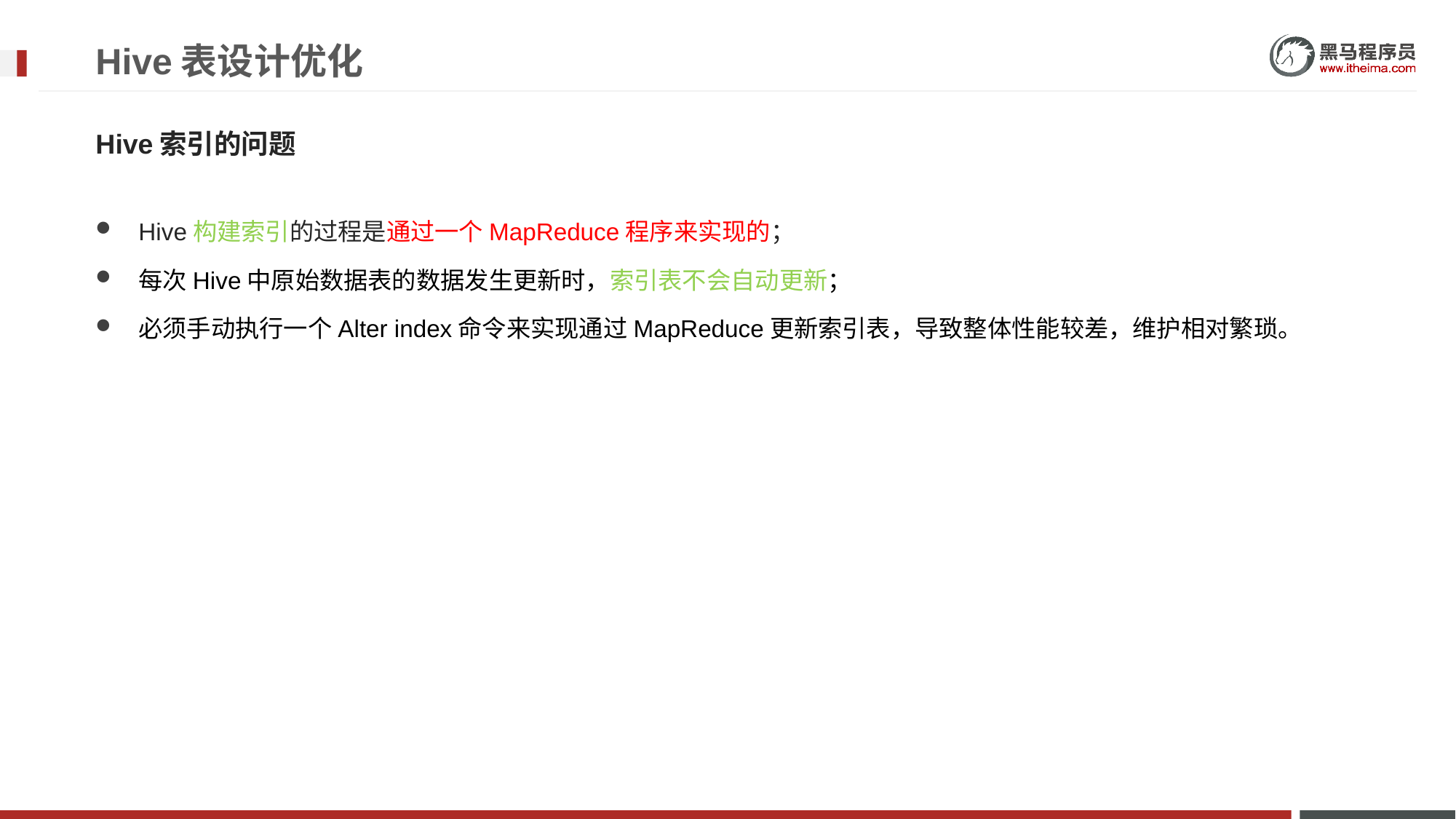

# Hive表设计优化
Hive索引的问题
Hive构建索引的过程是通过一个MapReduce程序来实现的；
每次Hive中原始数据表的数据发生更新时，索引表不会自动更新；
必须手动执行一个Alter index命令来实现通过MapReduce更新索引表，导致整体性能较差，维护相对繁琐。